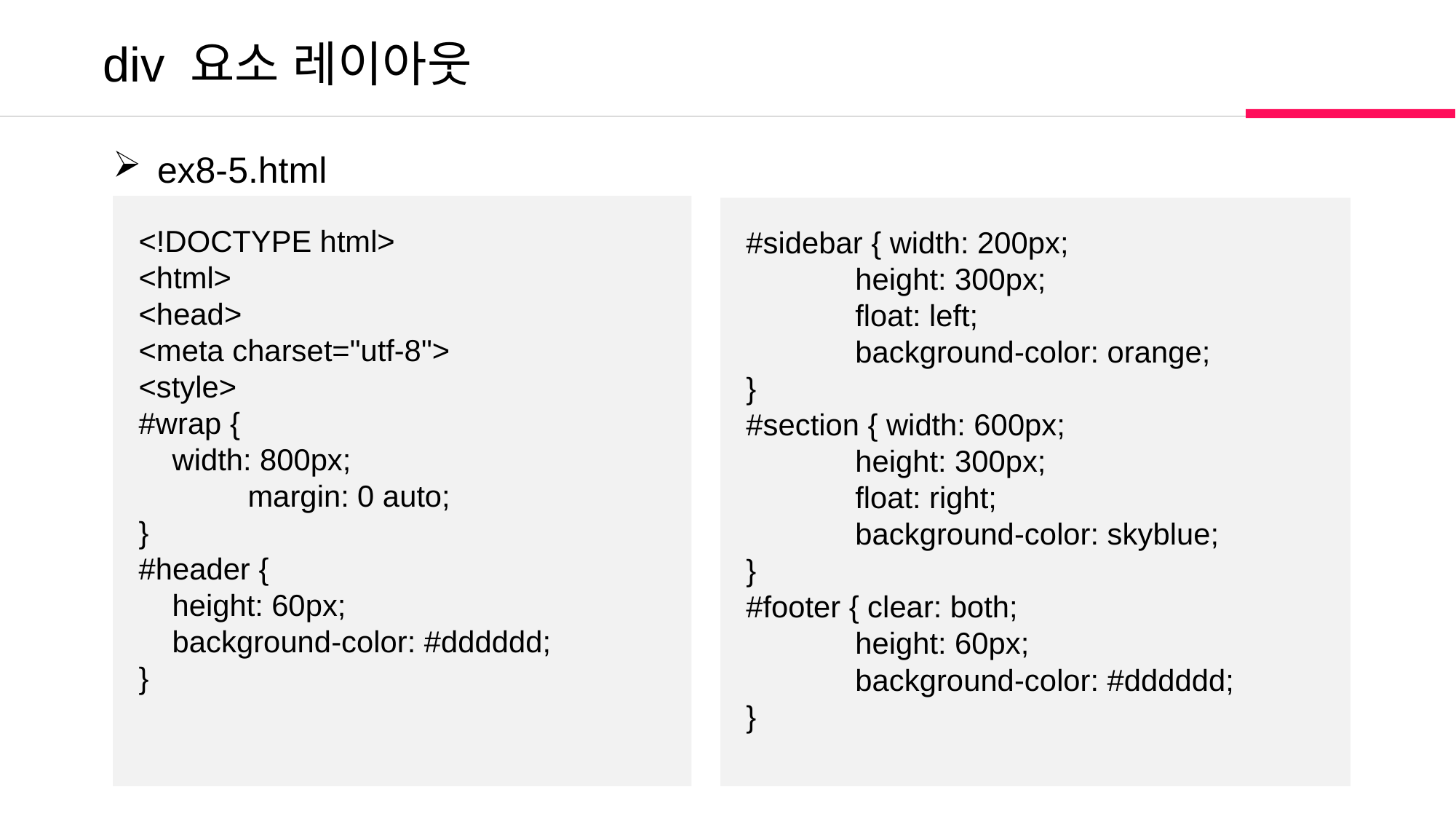

div 요소 레이아웃

 ex8-5.html
<!DOCTYPE html>
<html>
<head>
<meta charset="utf-8">
<style>
#wrap {
    width: 800px;
	margin: 0 auto;
}
#header {
    height: 60px;
    background-color: #dddddd;
}
#sidebar { width: 200px;
	height: 300px;
	float: left;
	background-color: orange;
}
#section { width: 600px;
	height: 300px;
	float: right;
	background-color: skyblue;
}
#footer { clear: both;
	height: 60px;
	background-color: #dddddd;
}